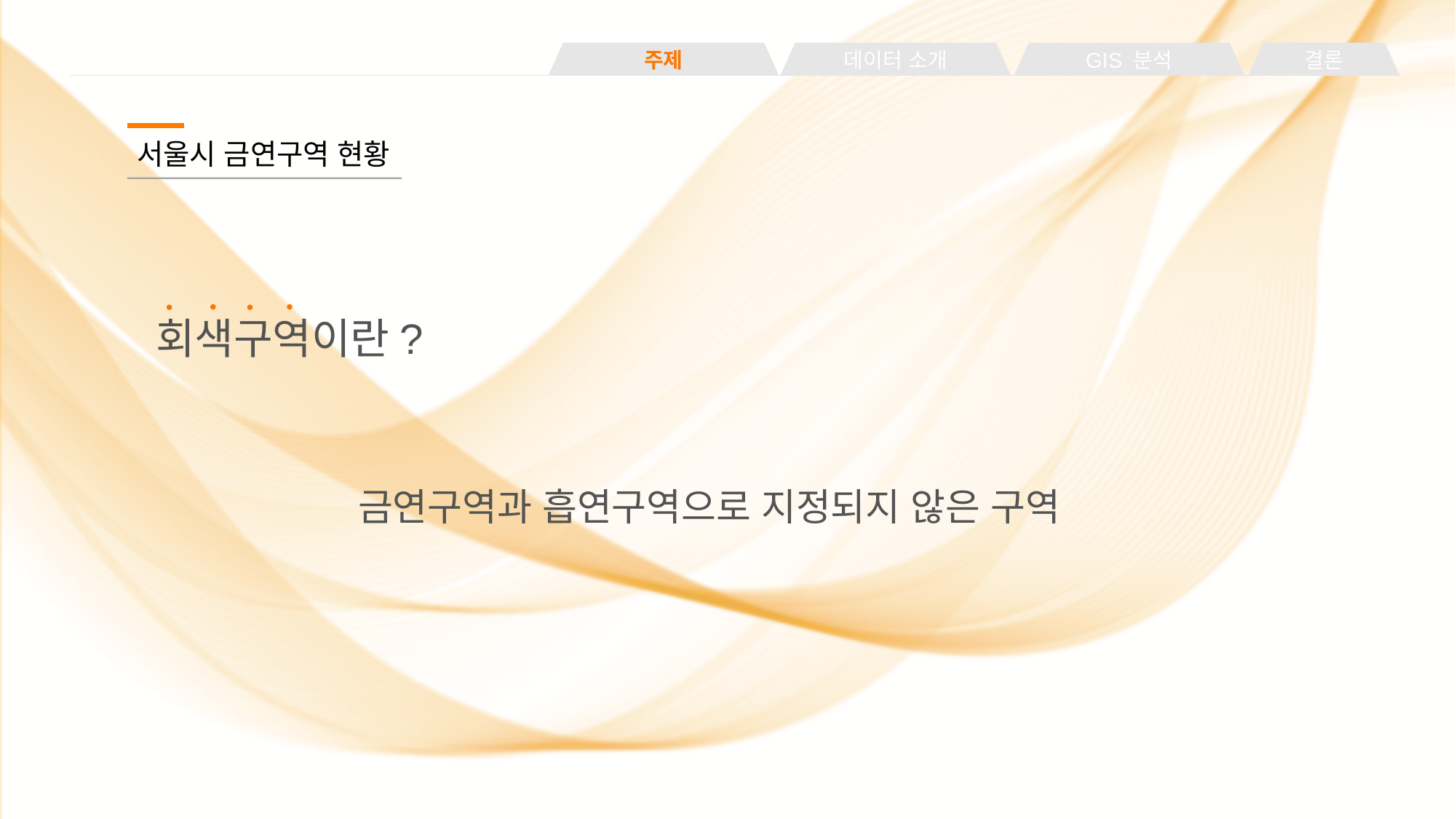

주제
데이터 소개
GIS 분석
결론

서울시 금연구역 현황

회색구역이란?

                   금연구역과 흡연구역으로 지정되지 않은 구역